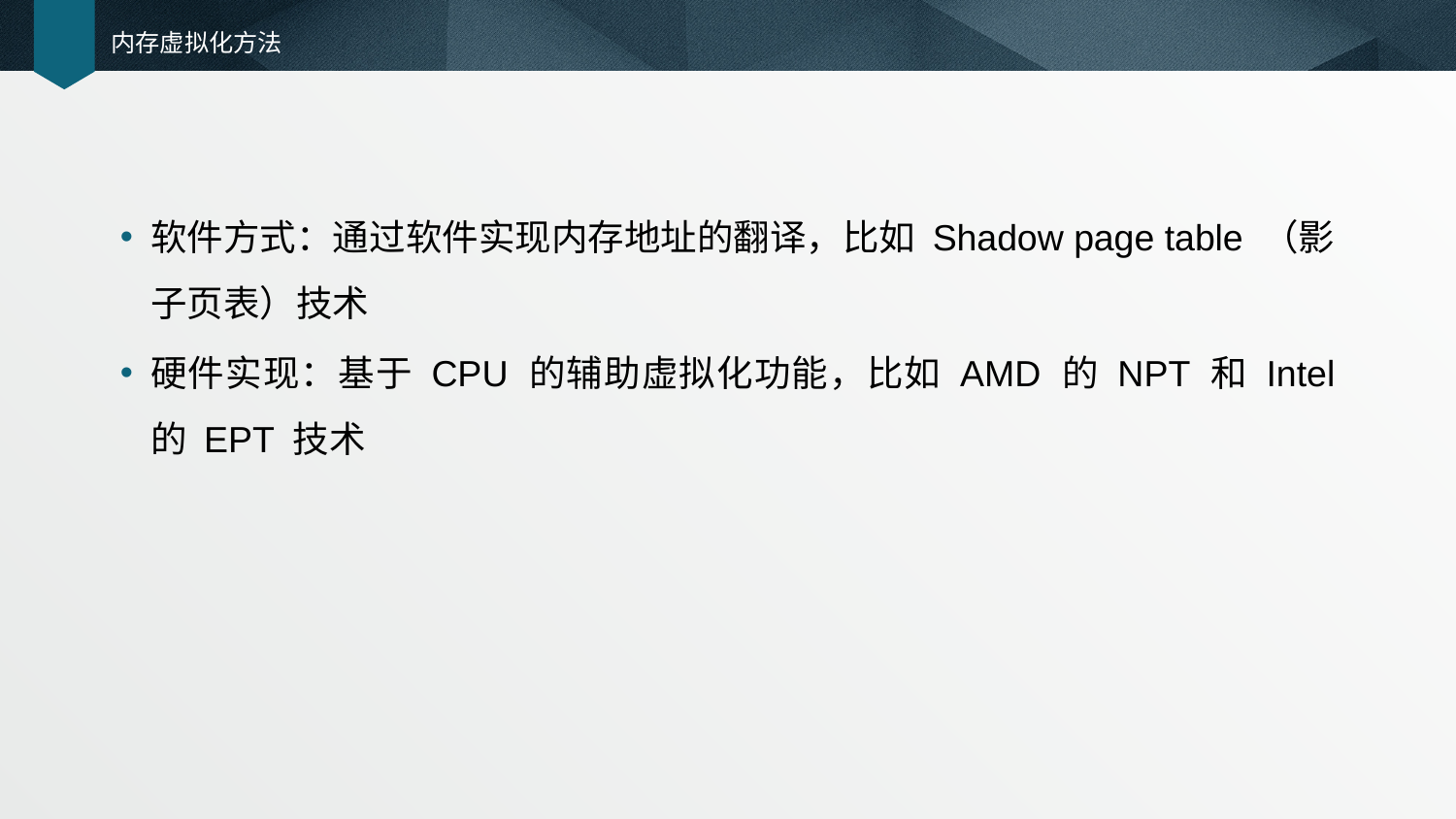

# 内存虚拟化方法
软件方式：通过软件实现内存地址的翻译，比如 Shadow page table （影子页表）技术
硬件实现：基于 CPU 的辅助虚拟化功能，比如 AMD 的 NPT 和 Intel 的 EPT 技术